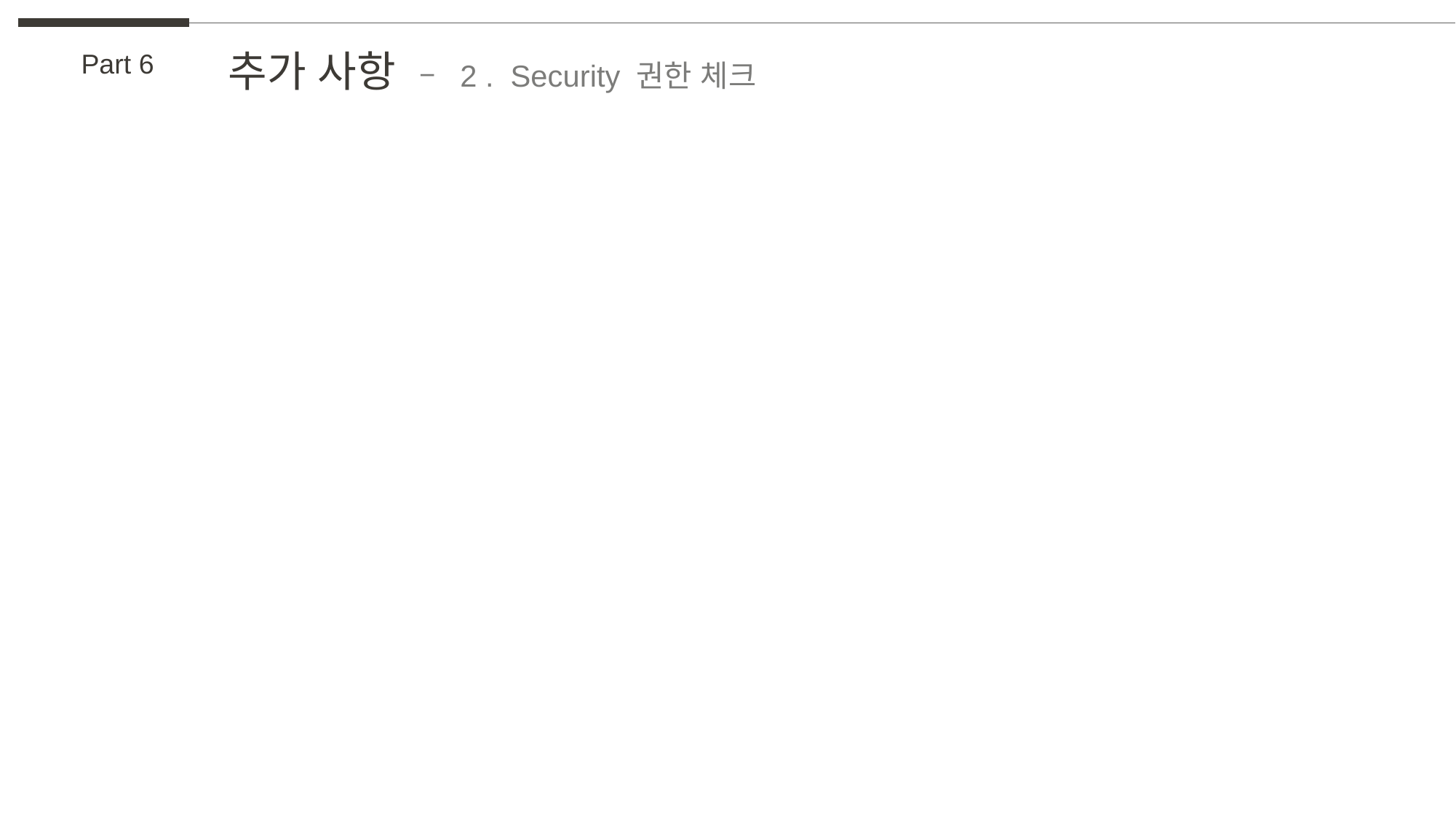

추가 사항  –  2 .  Security 권한 체크
Part 6